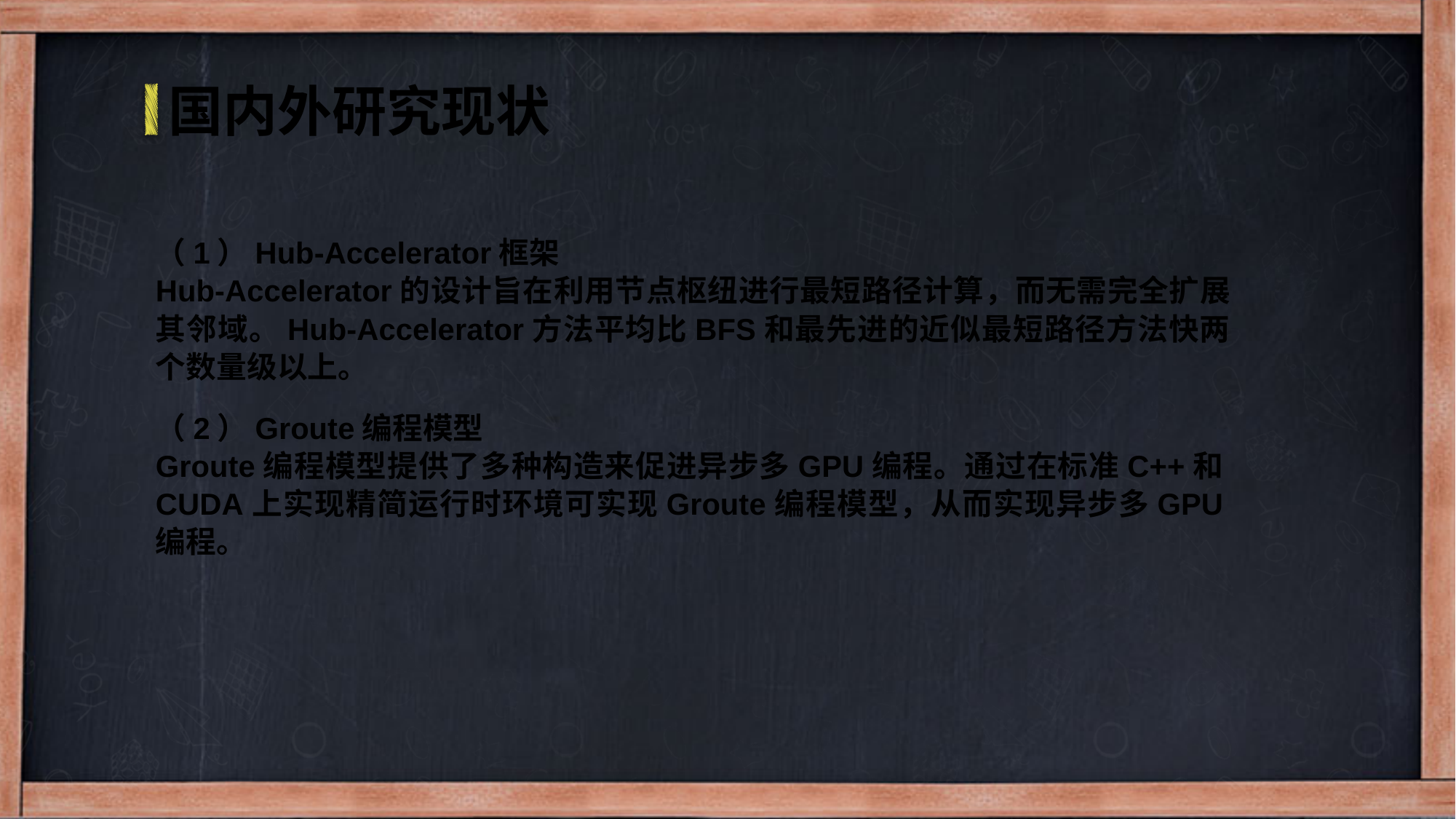

国内外研究现状

（1）Hub-Accelerator框架
Hub-Accelerator的设计旨在利用节点枢纽进行最短路径计算，而无需完全扩展其邻域。Hub-Accelerator方法平均比BFS和最先进的近似最短路径方法快两个数量级以上。
（2）Groute编程模型
Groute编程模型提供了多种构造来促进异步多GPU编程。通过在标准C++和CUDA上实现精简运行时环境可实现Groute编程模型，从而实现异步多GPU编程。